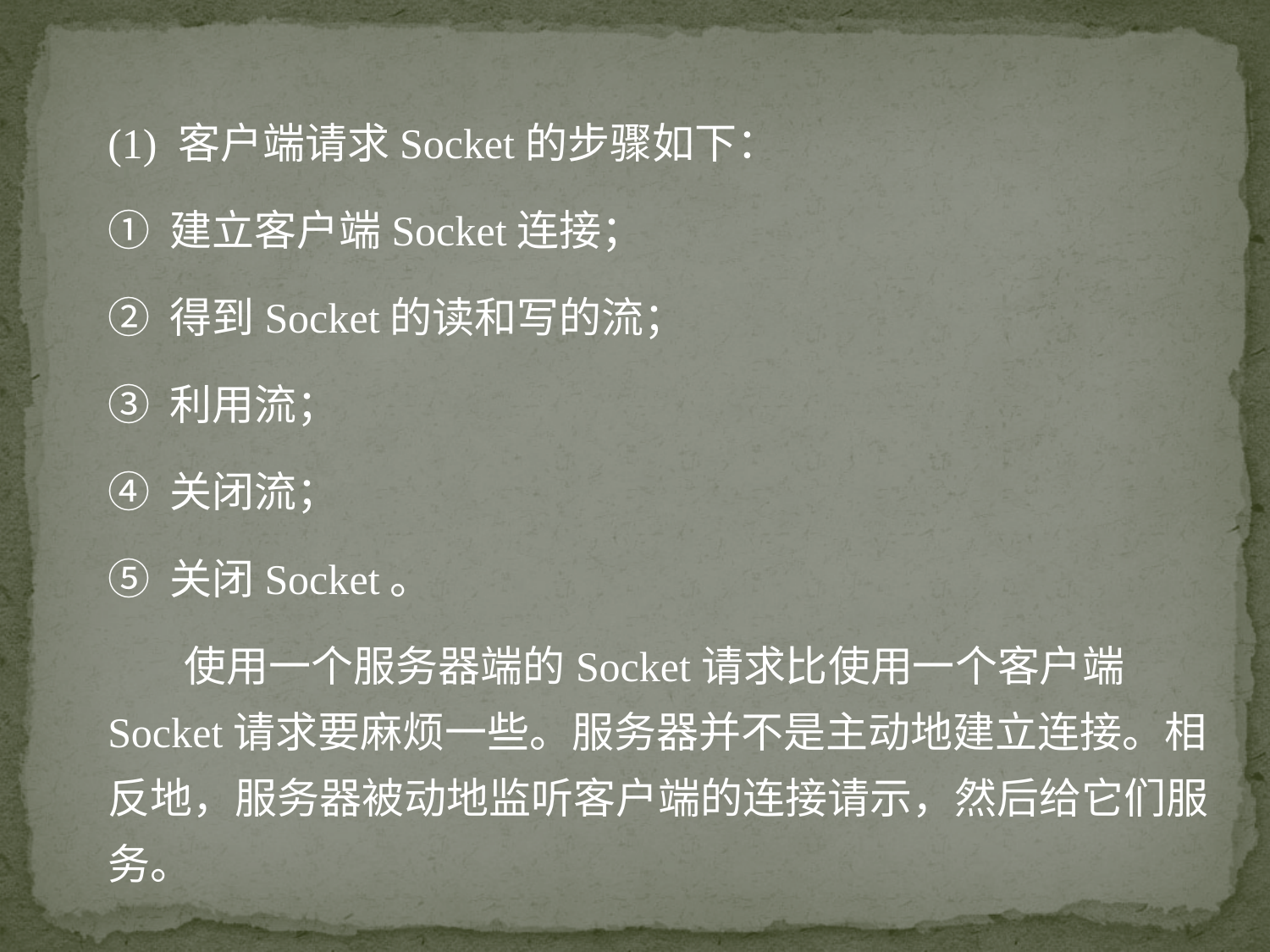

(1) 客户端请求Socket的步骤如下：
① 建立客户端Socket连接；
② 得到Socket的读和写的流；
③ 利用流；
④ 关闭流；
⑤ 关闭Socket。
       使用一个服务器端的Socket请求比使用一个客户端Socket请求要麻烦一些。服务器并不是主动地建立连接。相反地，服务器被动地监听客户端的连接请示，然后给它们服务。